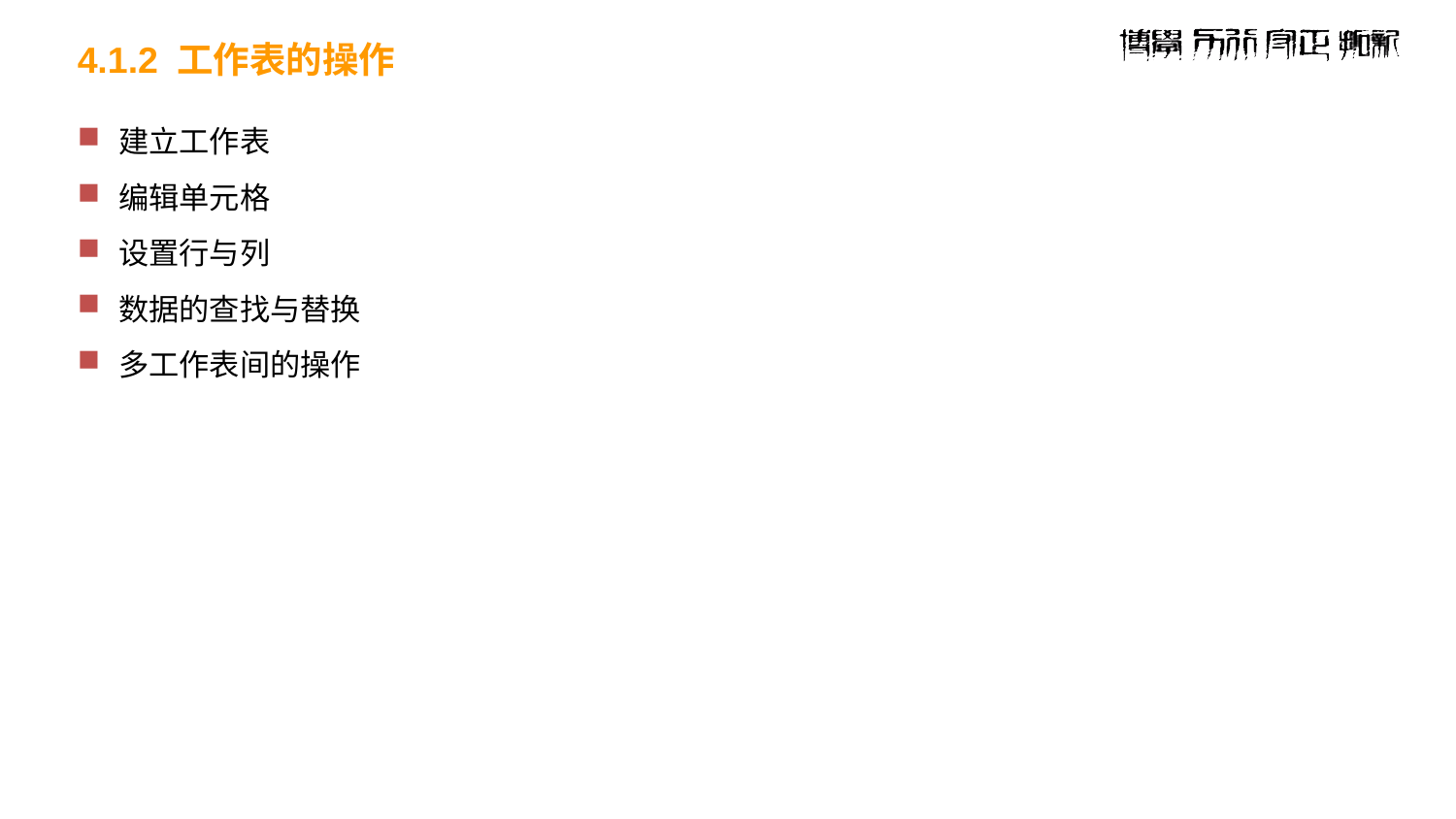

# 4.1.2 工作表的操作
建立工作表
编辑单元格
设置行与列
数据的查找与替换
多工作表间的操作